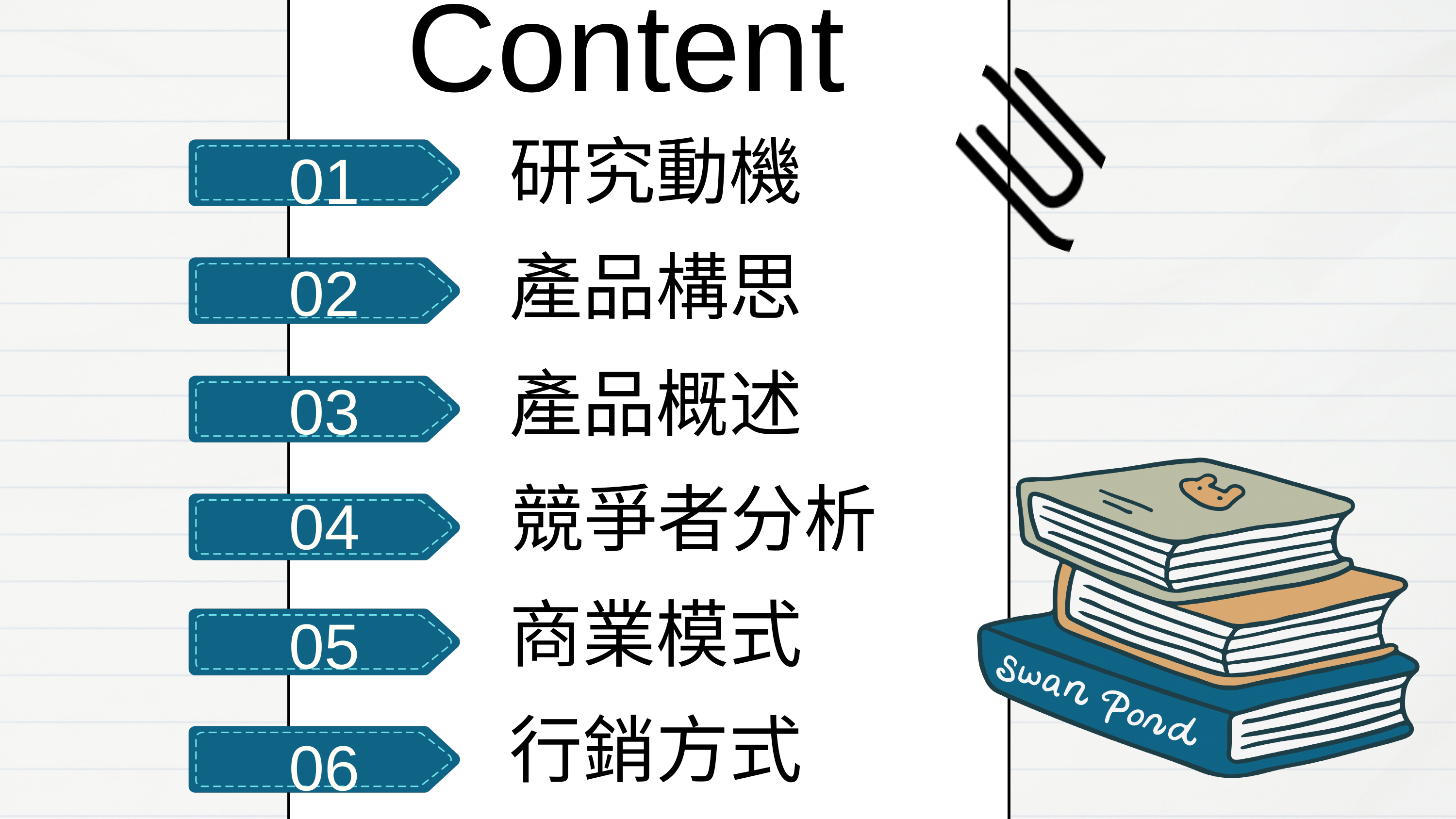

Content

研究動機
01

產品構思
02

產品概述
03

競爭者分析
04

商業模式
05

行銷方式
06